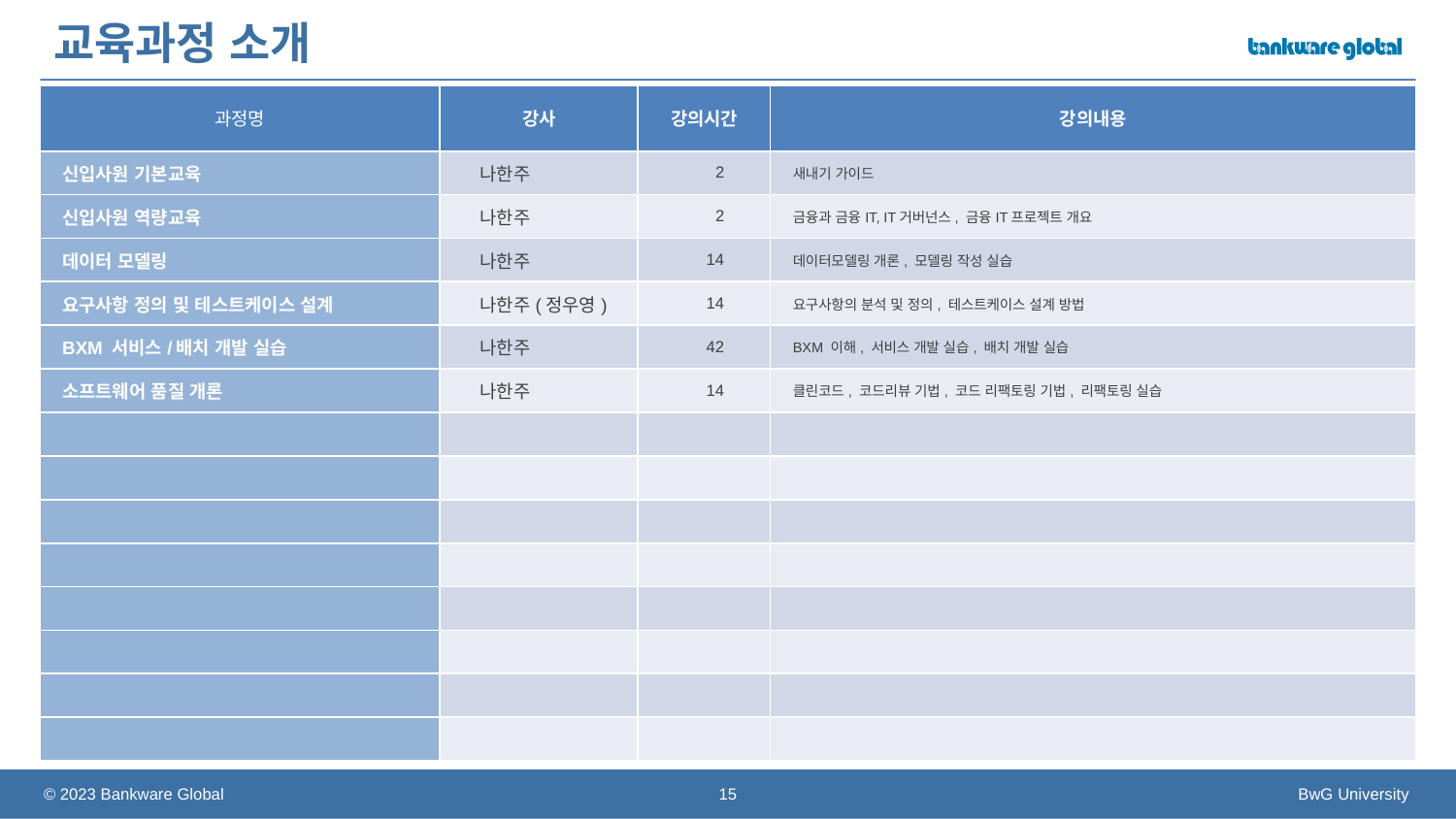

# 교육과정 소개
| 과정명 | 강사 | 강의시간 | 강의내용 |
| --- | --- | --- | --- |
| 신입사원 기본교육 | 나한주 | 2 | 새내기 가이드 |
| 신입사원 역량교육 | 나한주 | 2 | 금융과 금융IT, IT거버넌스, 금융IT프로젝트 개요 |
| 데이터 모델링 | 나한주 | 14 | 데이터모델링 개론, 모델링 작성 실습 |
| 요구사항 정의 및 테스트케이스 설계 | 나한주(정우영) | 14 | 요구사항의 분석 및 정의, 테스트케이스 설계 방법 |
| BXM 서비스/배치 개발 실습 | 나한주 | 42 | BXM 이해, 서비스 개발 실습, 배치 개발 실습 |
| 소프트웨어 품질 개론 | 나한주 | 14 | 클린코드, 코드리뷰 기법, 코드 리팩토링 기법, 리팩토링 실습 |
|  |  |  |  |
|  |  |  |  |
|  |  |  |  |
|  |  |  |  |
|  |  |  |  |
|  |  |  |  |
|  |  |  |  |
|  |  |  |  |
15